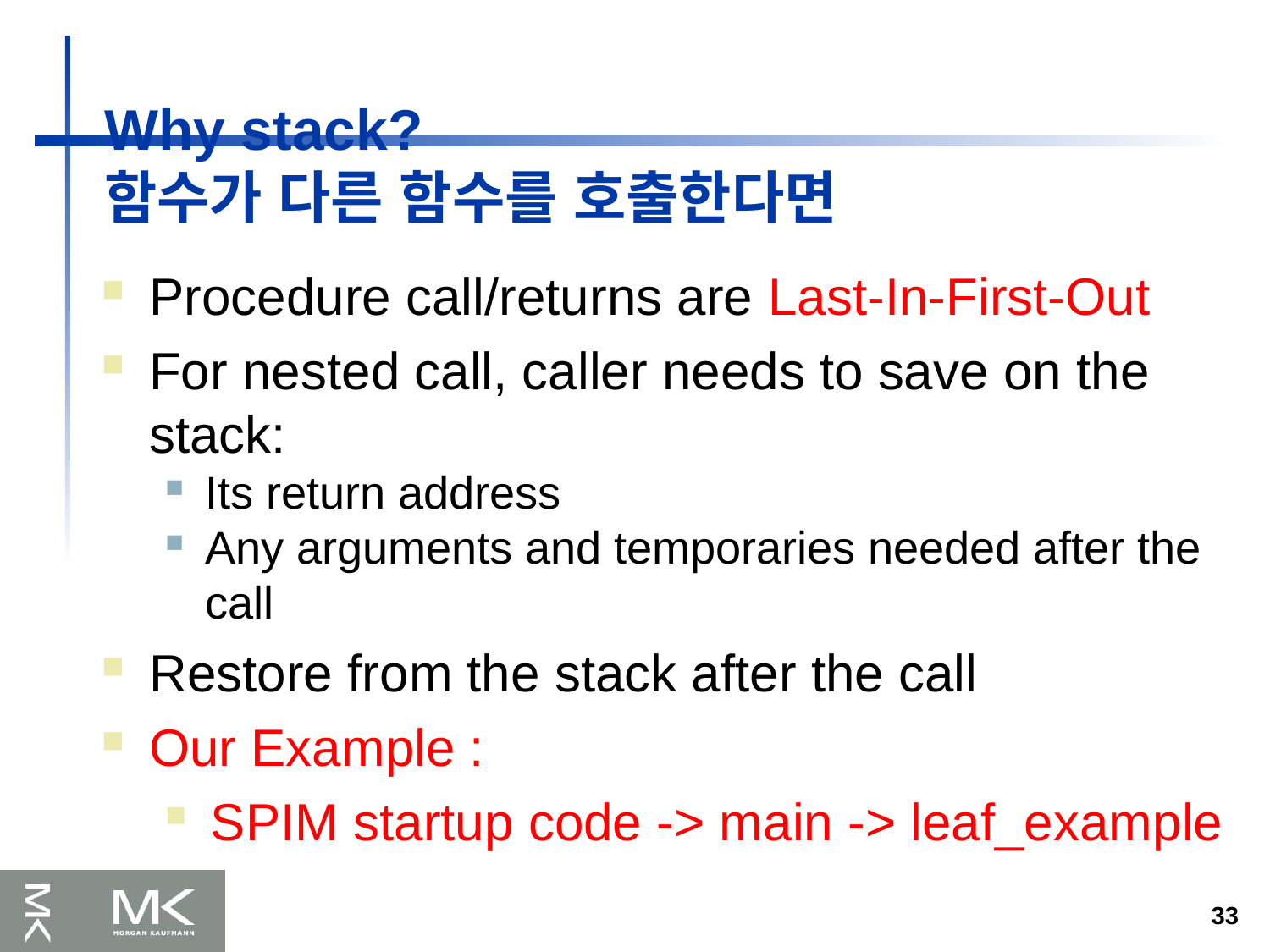

Why stack?
함수가 다른 함수를 호출한다면
Procedure call/returns are Last-In-First-Out
For nested call, caller needs to save on the stack:
Its return address
Any arguments and temporaries needed after the call
Restore from the stack after the call
Our Example :
SPIM startup code -> main -> leaf_example
33